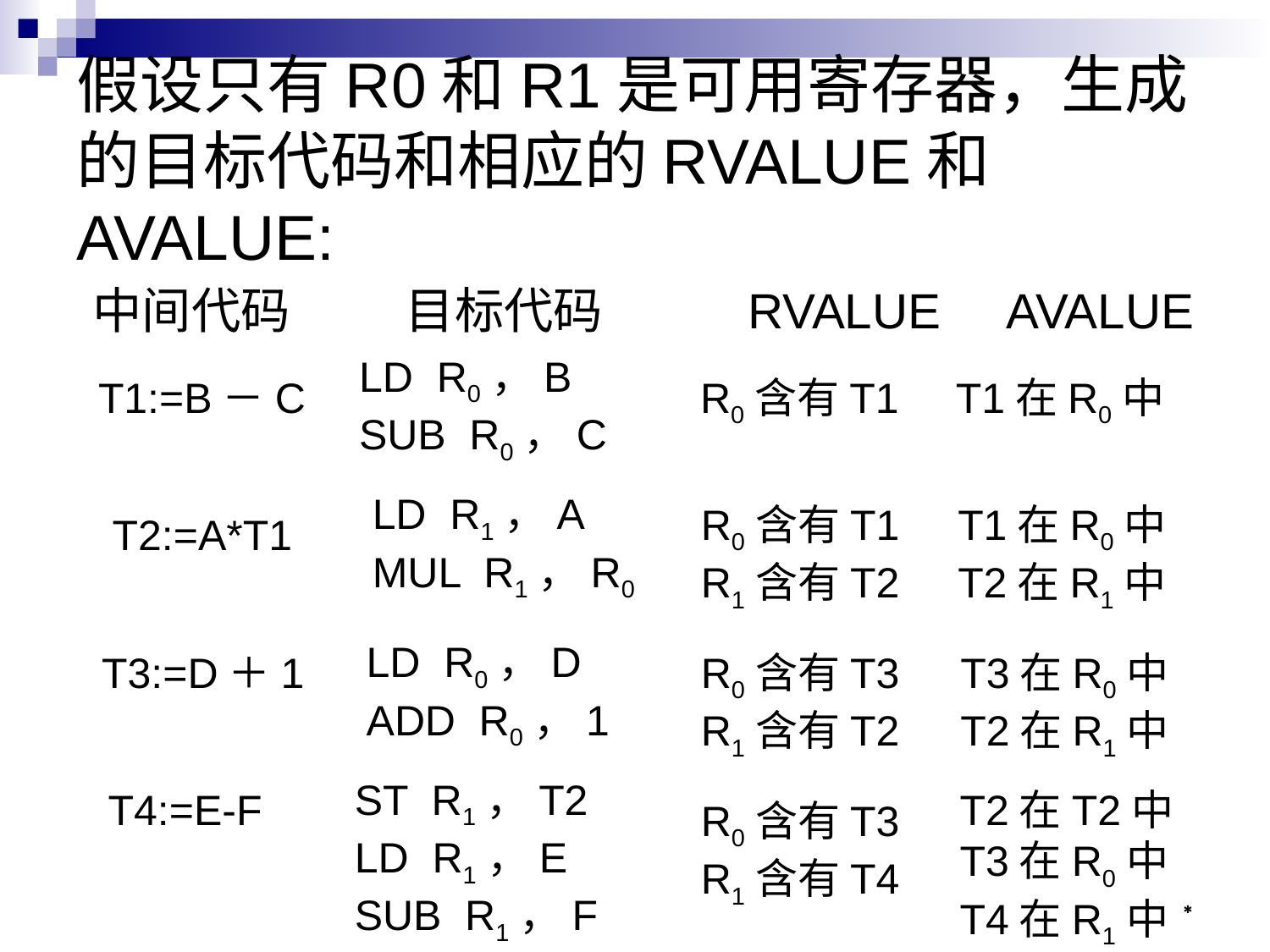

# 假设只有R0和R1是可用寄存器，生成的目标代码和相应的RVALUE和AVALUE:
中间代码	 目标代码	        RVALUE     AVALUE
LD  R0，B
SUB  R0，C
T1:=B－C
R0含有T1
T1在R0中
LD  R1，A
MUL  R1，R0
R0含有T1
R1含有T2
T1在R0中
T2在R1中
T2:=A*T1
LD  R0，D
ADD  R0，1
T3:=D＋1
R0含有T3
R1含有T2
T3在R0中
T2在R1中
ST  R1，T2
LD  R1，E
SUB  R1，F
T4:=E-F
T2在T2中
T3在R0中
T4在R1中
R0含有T3
R1含有T4
*